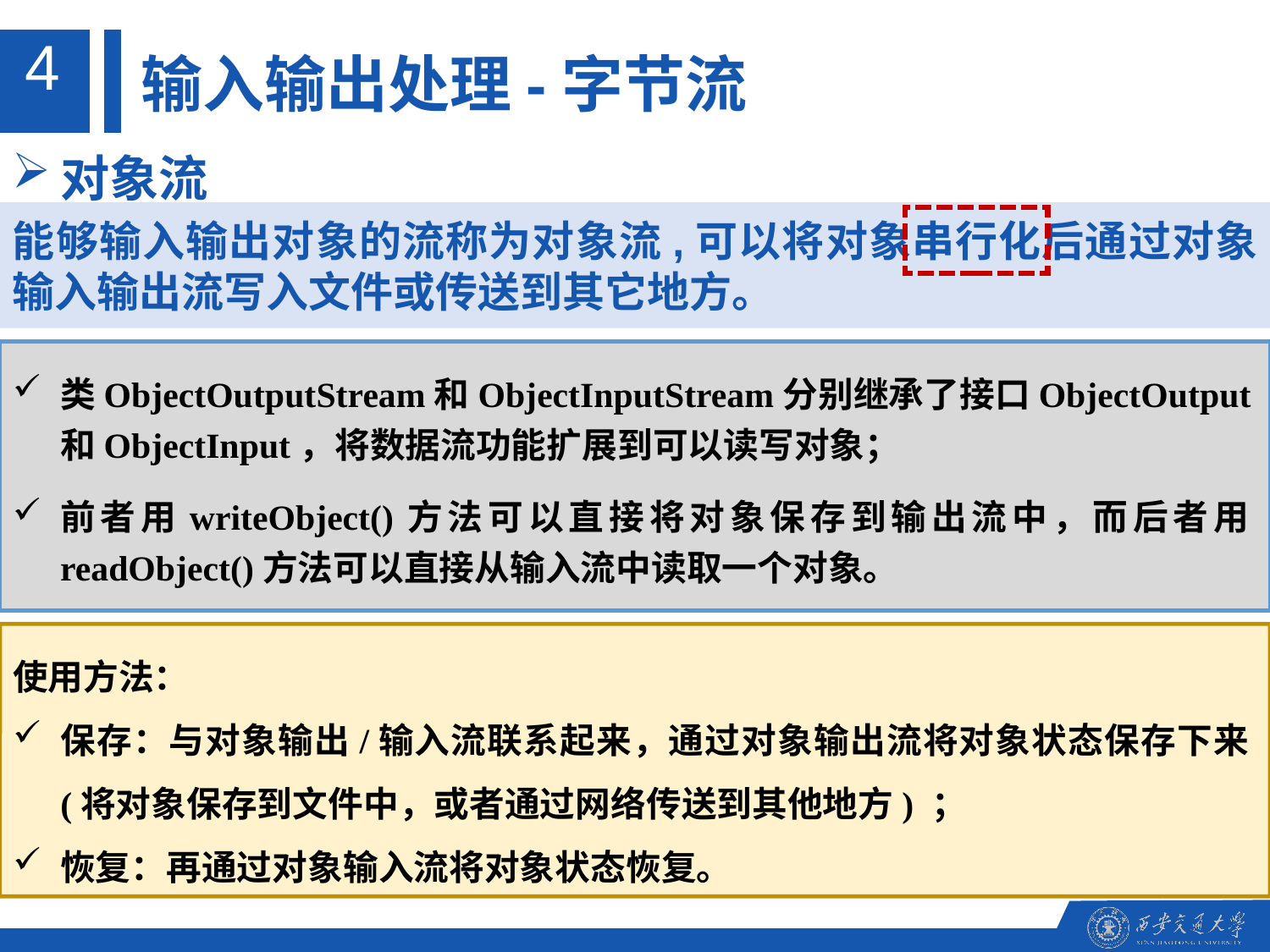

4
输入输出处理-字节流
对象流
能够输入输出对象的流称为对象流,可以将对象串行化后通过对象输入输出流写入文件或传送到其它地方。

类ObjectOutputStream和ObjectInputStream分别继承了接口ObjectOutput和ObjectInput，将数据流功能扩展到可以读写对象；
前者用writeObject()方法可以直接将对象保存到输出流中，而后者用readObject()方法可以直接从输入流中读取一个对象。
使用方法：
保存：与对象输出/输入流联系起来，通过对象输出流将对象状态保存下来(将对象保存到文件中，或者通过网络传送到其他地方) ；
恢复：再通过对象输入流将对象状态恢复。